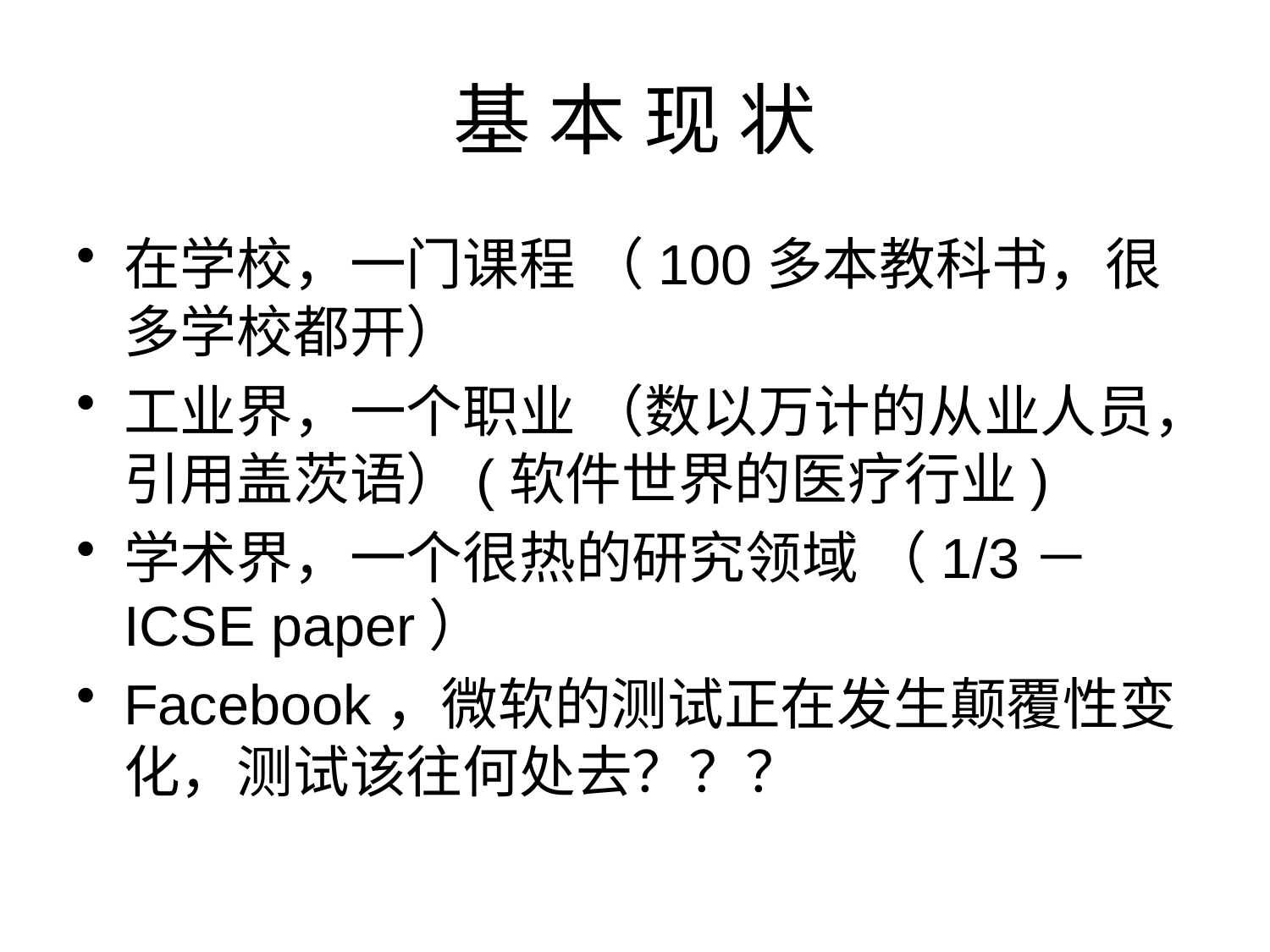

# 基 本 现 状
在学校，一门课程 （100多本教科书，很多学校都开）
工业界，一个职业 （数以万计的从业人员，引用盖茨语）(软件世界的医疗行业)
学术界，一个很热的研究领域 （1/3－ICSE paper）
Facebook，微软的测试正在发生颠覆性变化，测试该往何处去？？？